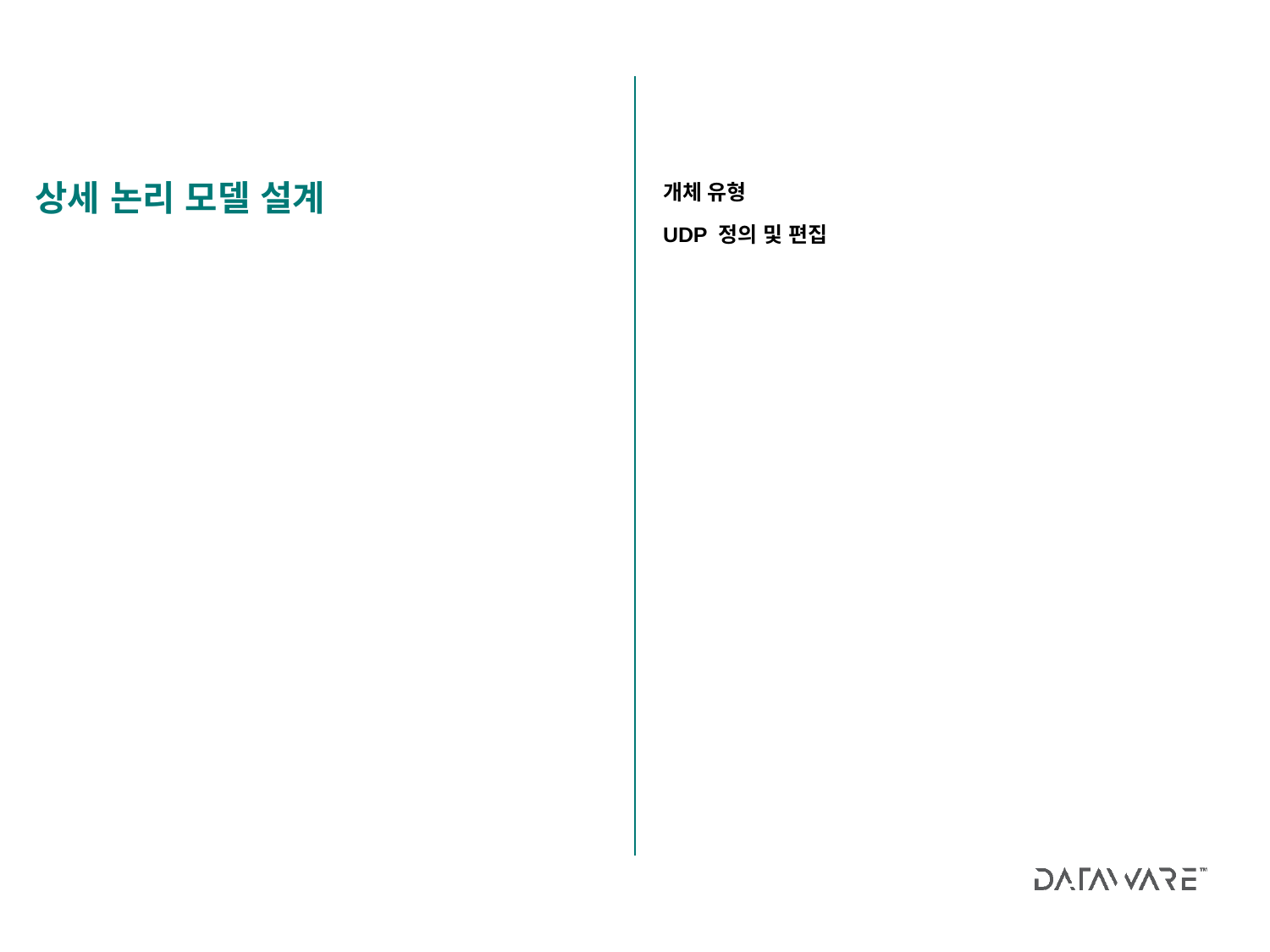

개체 유형
UDP 정의 및 편집
상세 논리 모델 설계